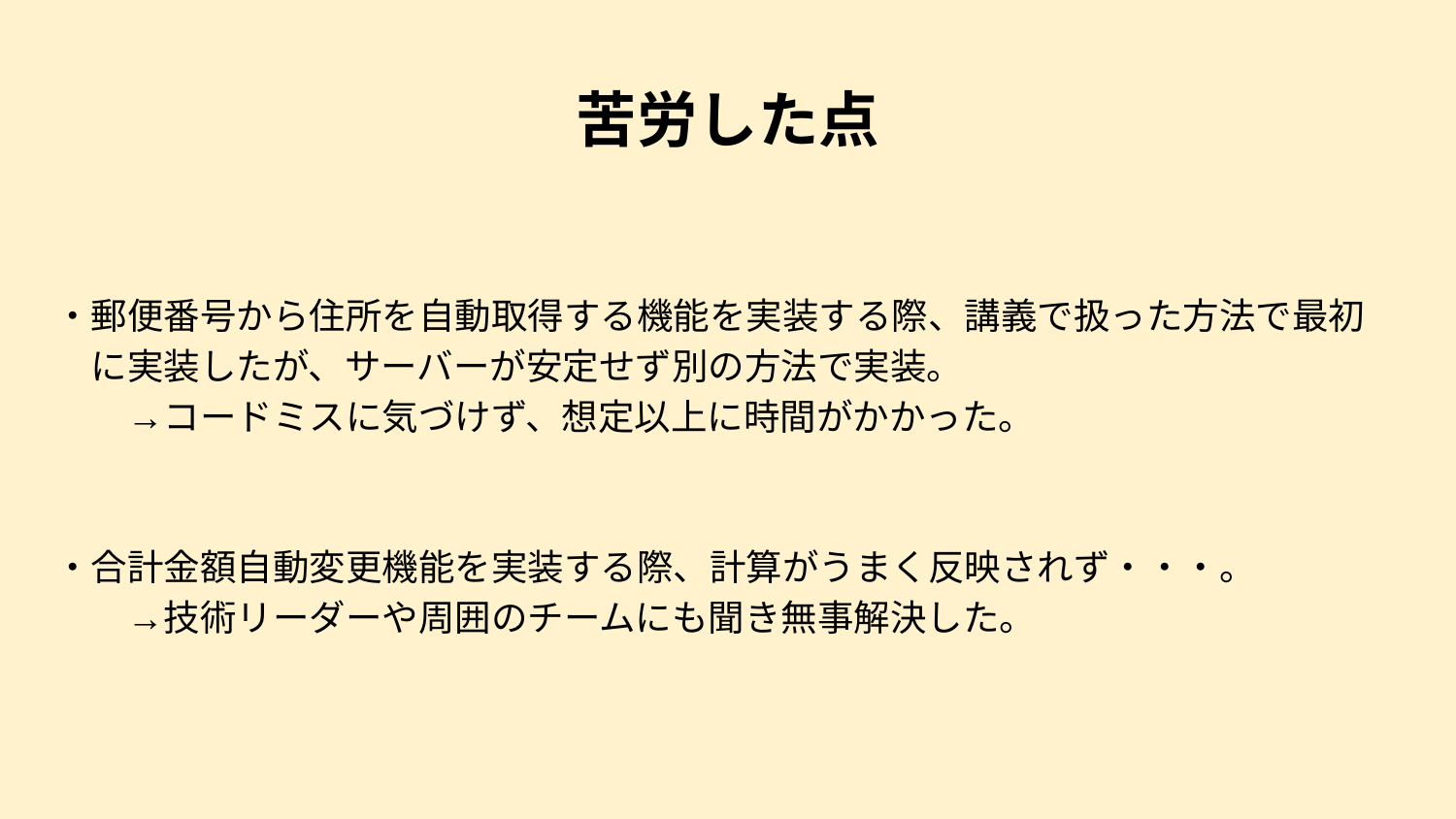

# 苦労した点

・郵便番号から住所を自動取得する機能を実装する際、講義で扱った方法で最初　に実装したが、サーバーが安定せず別の方法で実装。
　　→コードミスに気づけず、想定以上に時間がかかった。

・合計金額自動変更機能を実装する際、計算がうまく反映されず・・・。
　　→技術リーダーや周囲のチームにも聞き無事解決した。